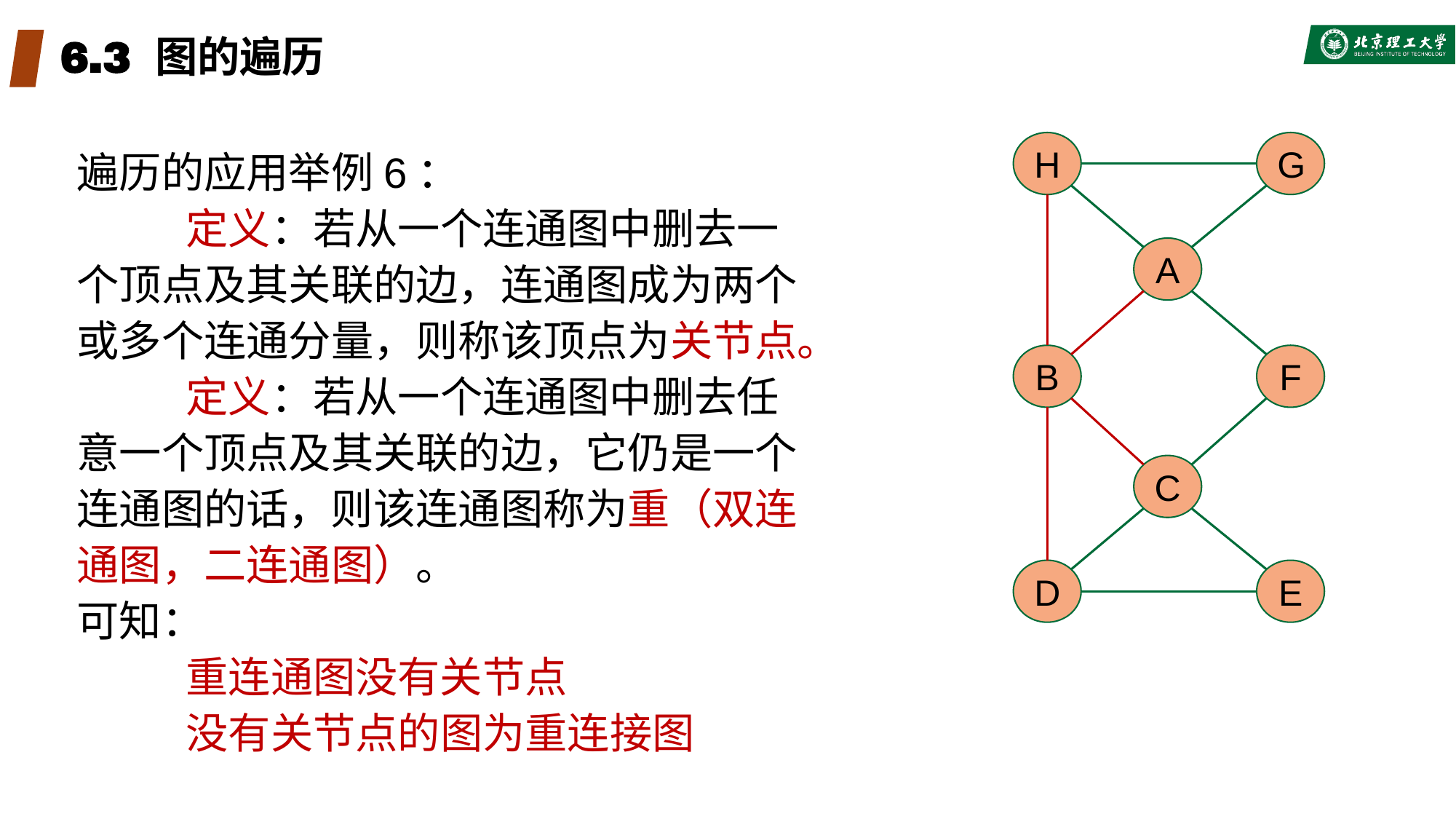

# 6.3 图的遍历
H
G
遍历的应用举例6：
	定义：若从一个连通图中删去一个顶点及其关联的边，连通图成为两个或多个连通分量，则称该顶点为关节点。
	定义：若从一个连通图中删去任意一个顶点及其关联的边，它仍是一个连通图的话，则该连通图称为重（双连通图，二连通图）。
可知：
	重连通图没有关节点
	没有关节点的图为重连接图
A
B
F
C
D
E